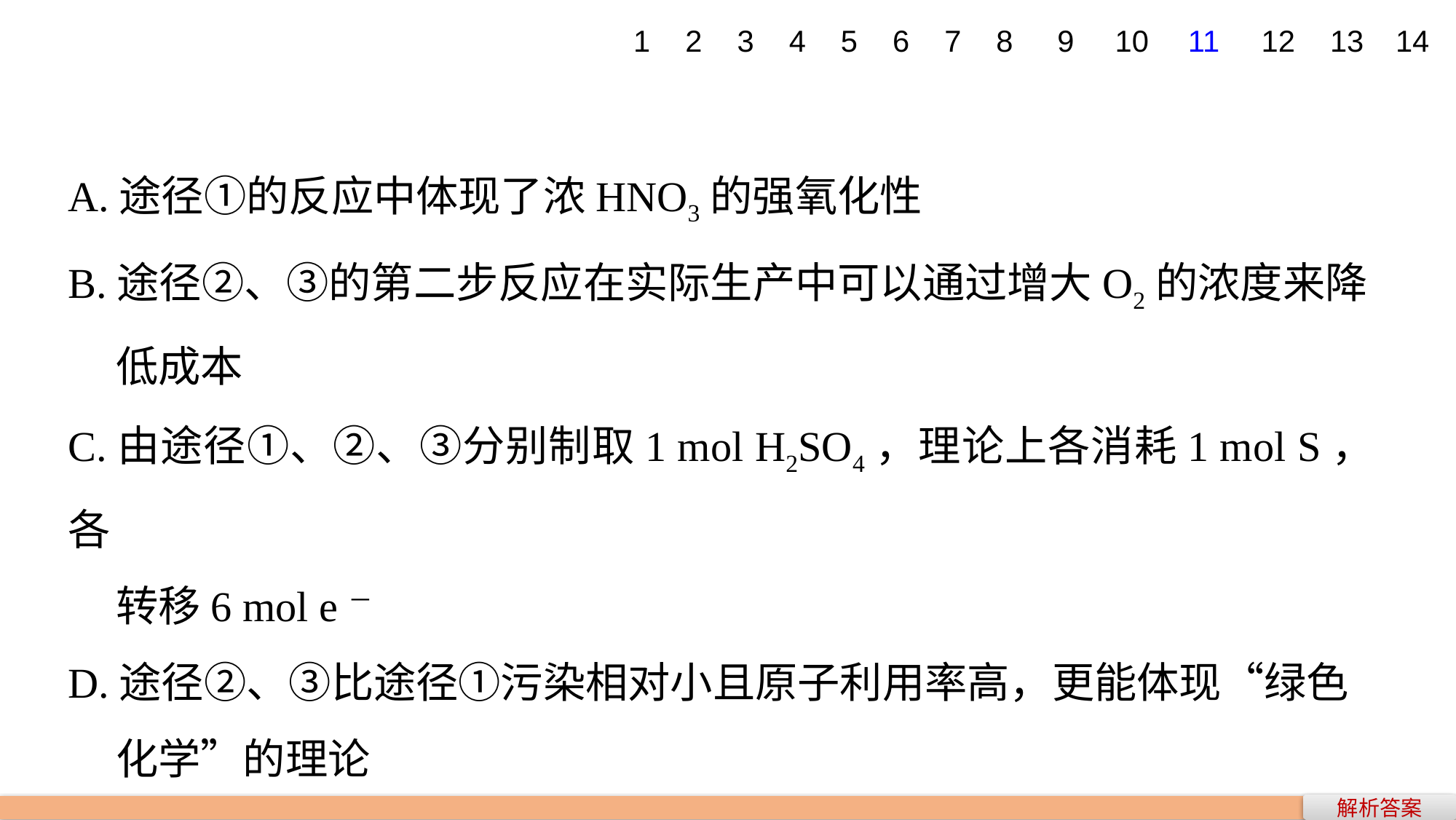

1
2
3
4
5
6
7
8
9
10
11
12
13
14
A.途径①的反应中体现了浓HNO3的强氧化性
B.途径②、③的第二步反应在实际生产中可以通过增大O2的浓度来降
    低成本
C.由途径①、②、③分别制取1 mol H2SO4，理论上各消耗1 mol S，各
    转移6 mol e－
D.途径②、③比途径①污染相对小且原子利用率高，更能体现“绿色
    化学”的理论
解析答案